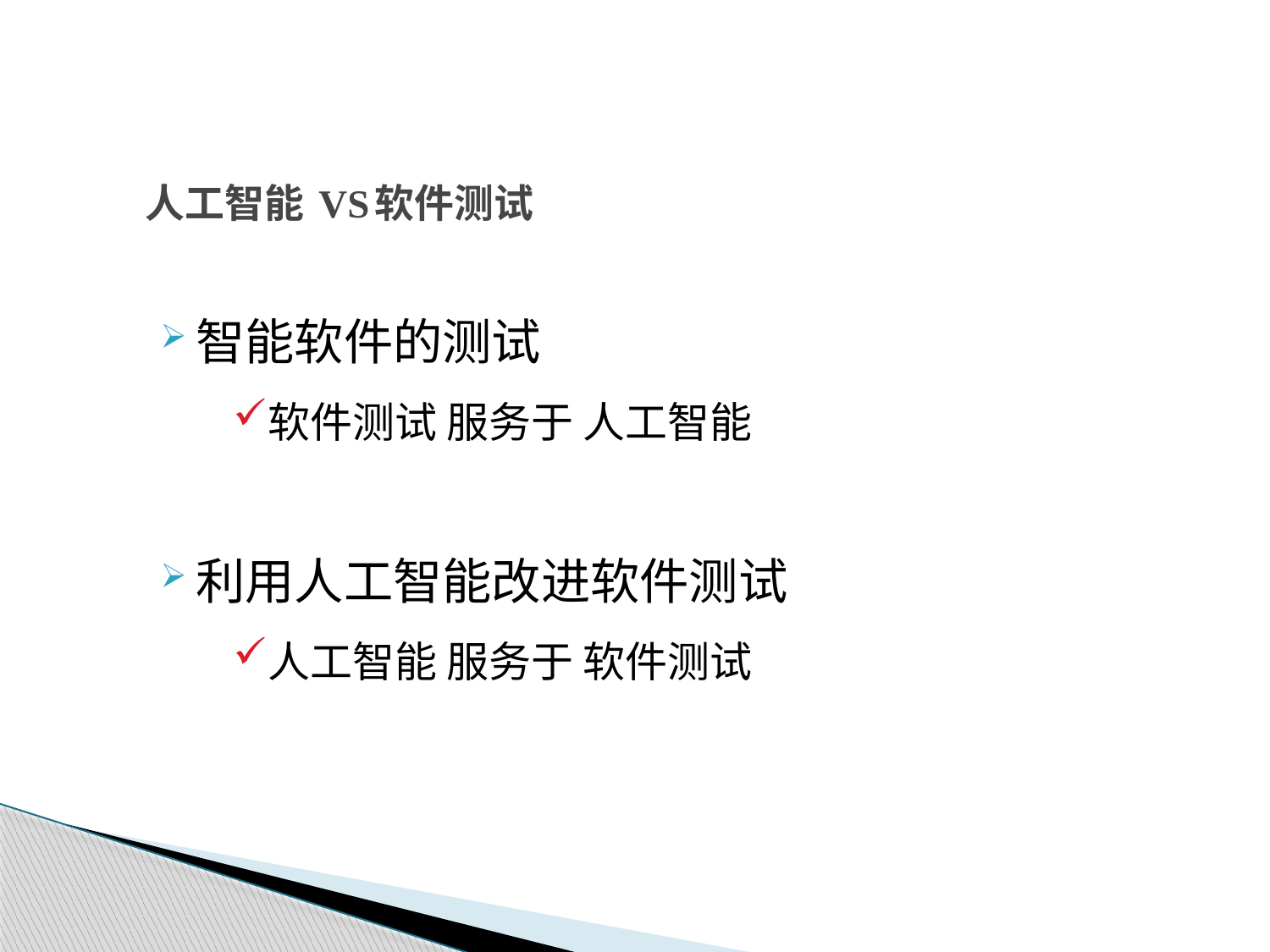

# 人工智能 VS软件测试
02
智能软件的测试
软件测试 服务于 人工智能
利用人工智能改进软件测试
人工智能 服务于 软件测试

软件危机